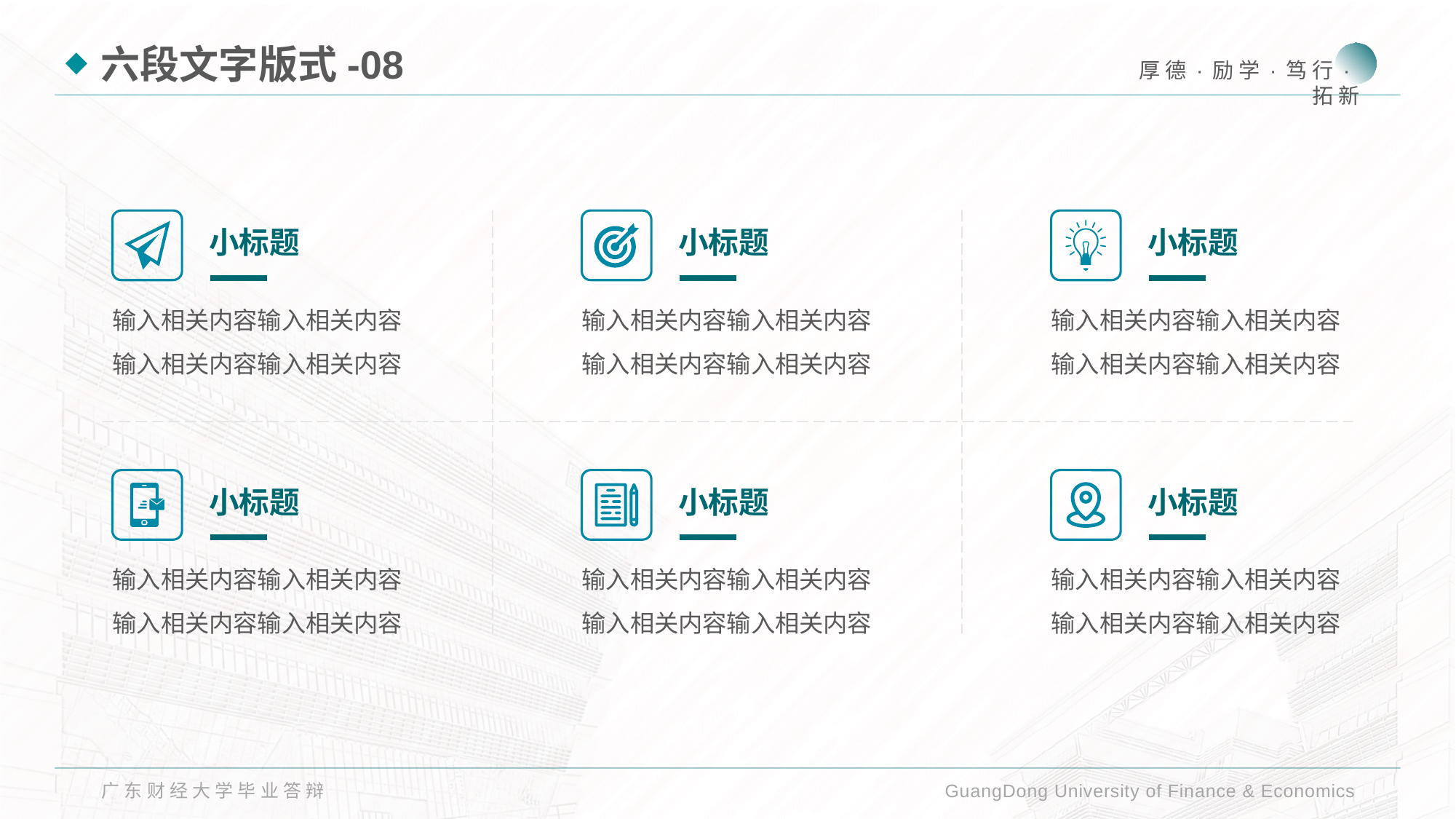

六段文字版式-08

小标题
小标题
小标题
输入相关内容输入相关内容输入相关内容输入相关内容
输入相关内容输入相关内容输入相关内容输入相关内容
输入相关内容输入相关内容输入相关内容输入相关内容

小标题
小标题
小标题

输入相关内容输入相关内容输入相关内容输入相关内容
输入相关内容输入相关内容输入相关内容输入相关内容
输入相关内容输入相关内容输入相关内容输入相关内容